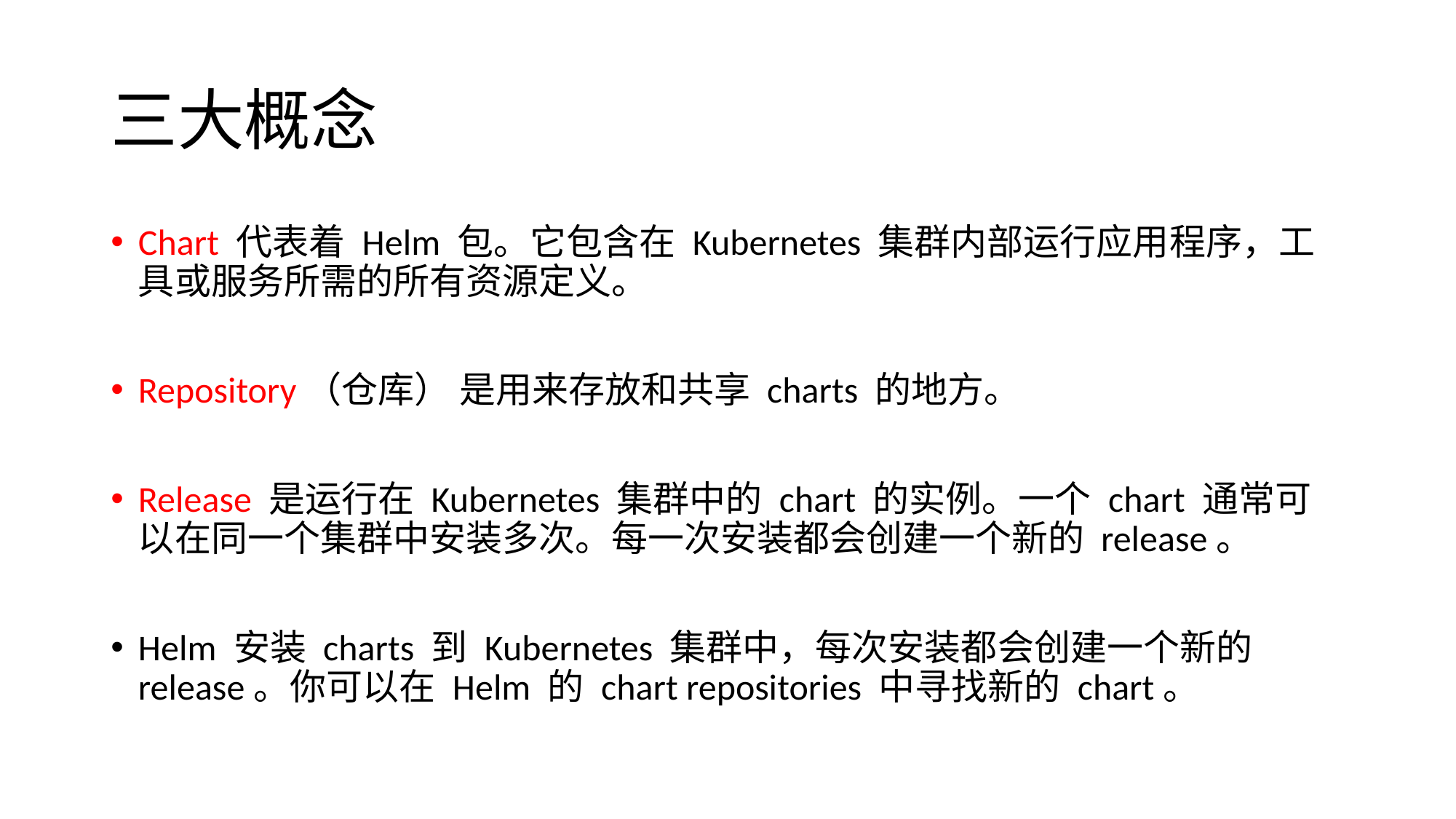

# 三大概念
Chart 代表着 Helm 包。它包含在 Kubernetes 集群内部运行应用程序，工具或服务所需的所有资源定义。

Repository（仓库） 是用来存放和共享 charts 的地方。

Release 是运行在 Kubernetes 集群中的 chart 的实例。一个 chart 通常可以在同一个集群中安装多次。每一次安装都会创建一个新的 release。

Helm 安装 charts 到 Kubernetes 集群中，每次安装都会创建一个新的 release。你可以在 Helm 的 chart repositories 中寻找新的 chart。